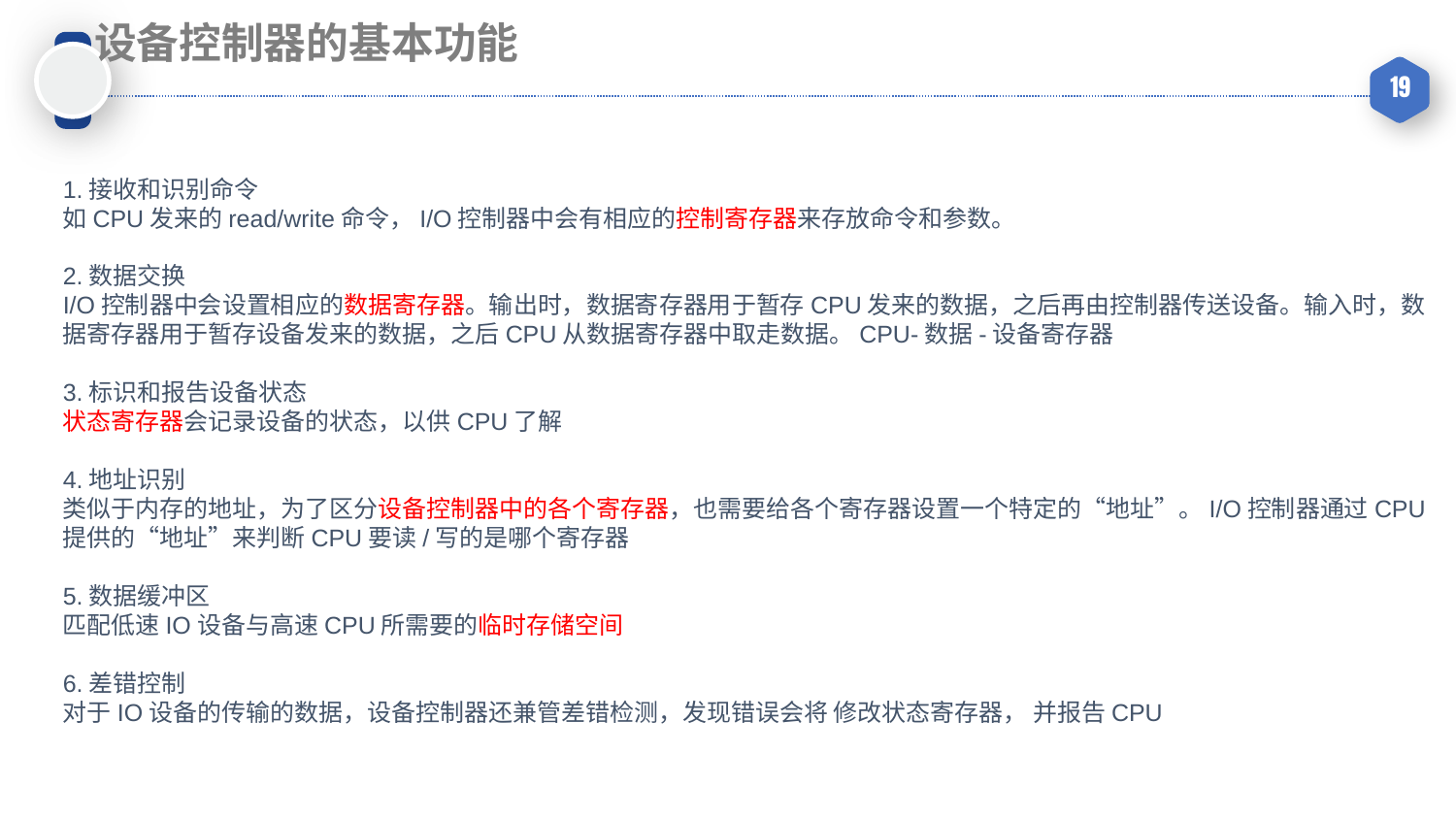

设备控制器的基本功能
1.接收和识别命令
如CPU发来的read/write命令，I/O控制器中会有相应的控制寄存器来存放命令和参数。

2.数据交换
I/O控制器中会设置相应的数据寄存器。输出时，数据寄存器用于暂存CPU发来的数据，之后再由控制器传送设备。输入时，数据寄存器用于暂存设备发来的数据，之后CPU从数据寄存器中取走数据。CPU-数据-设备寄存器

3.标识和报告设备状态
状态寄存器会记录设备的状态，以供CPU了解

4.地址识别
类似于内存的地址，为了区分设备控制器中的各个寄存器，也需要给各个寄存器设置一个特定的“地址”。I/O控制器通过CPU提供的“地址”来判断CPU要读/写的是哪个寄存器

5.数据缓冲区
匹配低速IO设备与高速CPU所需要的临时存储空间

6.差错控制
对于IO设备的传输的数据，设备控制器还兼管差错检测，发现错误会将 修改状态寄存器， 并报告CPU